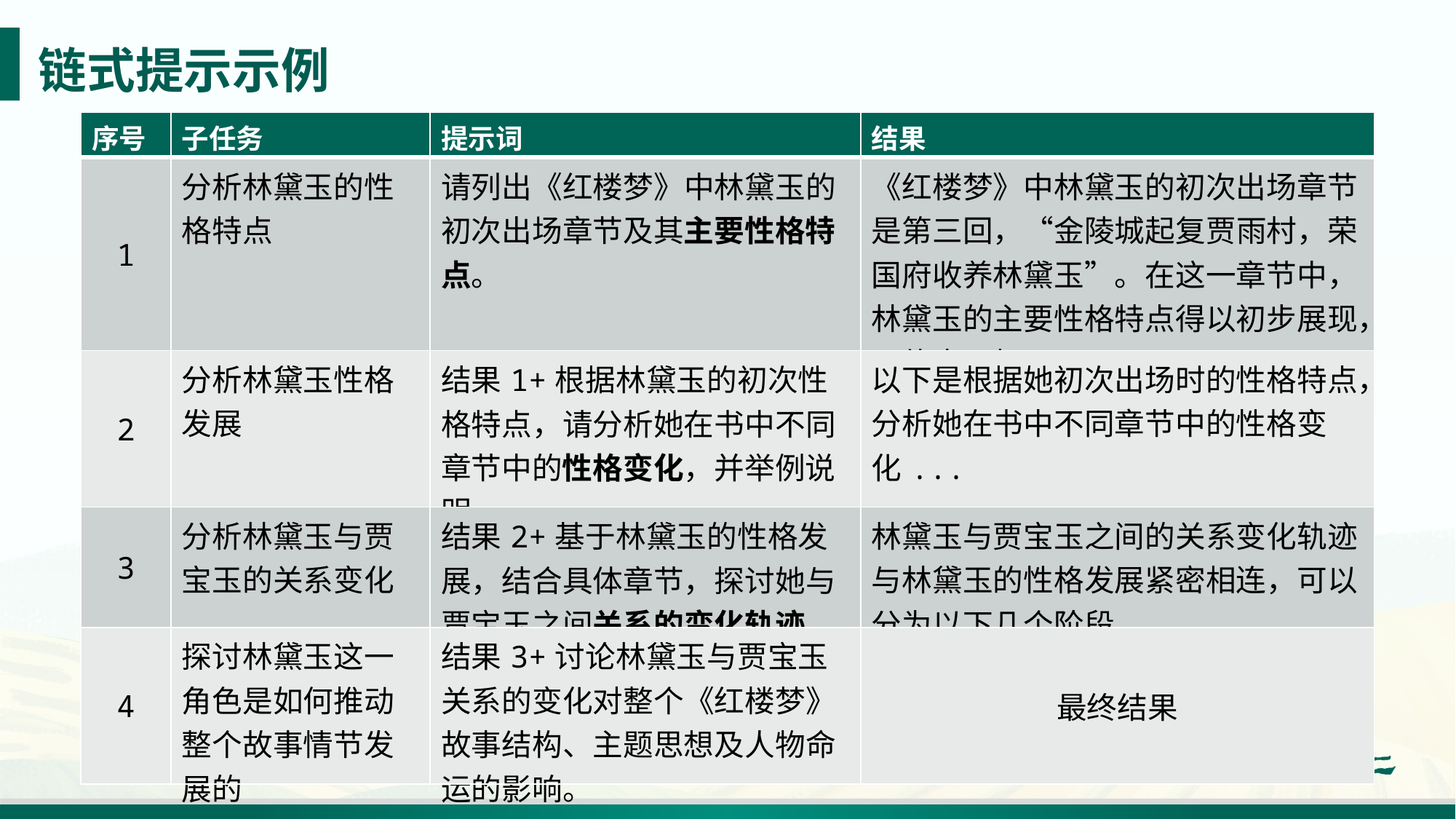

链式提示示例
| 序号 | 子任务 | 提示词 | 结果 |
| --- | --- | --- | --- |
| 1 | 分析林黛玉的性格特点 | 请列出《红楼梦》中林黛玉的初次出场章节及其主要性格特点。 | 《红楼梦》中林黛玉的初次出场章节是第三回，“金陵城起复贾雨村，荣国府收养林黛玉”。在这一章节中，林黛玉的主要性格特点得以初步展现，具体表现如下... |
| 2 | 分析林黛玉性格发展 | 结果1+根据林黛玉的初次性格特点，请分析她在书中不同章节中的性格变化，并举例说明。 | 以下是根据她初次出场时的性格特点，分析她在书中不同章节中的性格变化... |
| 3 | 分析林黛玉与贾宝玉的关系变化 | 结果2+基于林黛玉的性格发展，结合具体章节，探讨她与贾宝玉之间关系的变化轨迹。 | 林黛玉与贾宝玉之间的关系变化轨迹与林黛玉的性格发展紧密相连，可以分为以下几个阶段... ... |
| 4 | 探讨林黛玉这一角色是如何推动整个故事情节发展的 | 结果3+讨论林黛玉与贾宝玉关系的变化对整个《红楼梦》故事结构、主题思想及人物命运的影响。 | 最终结果 |